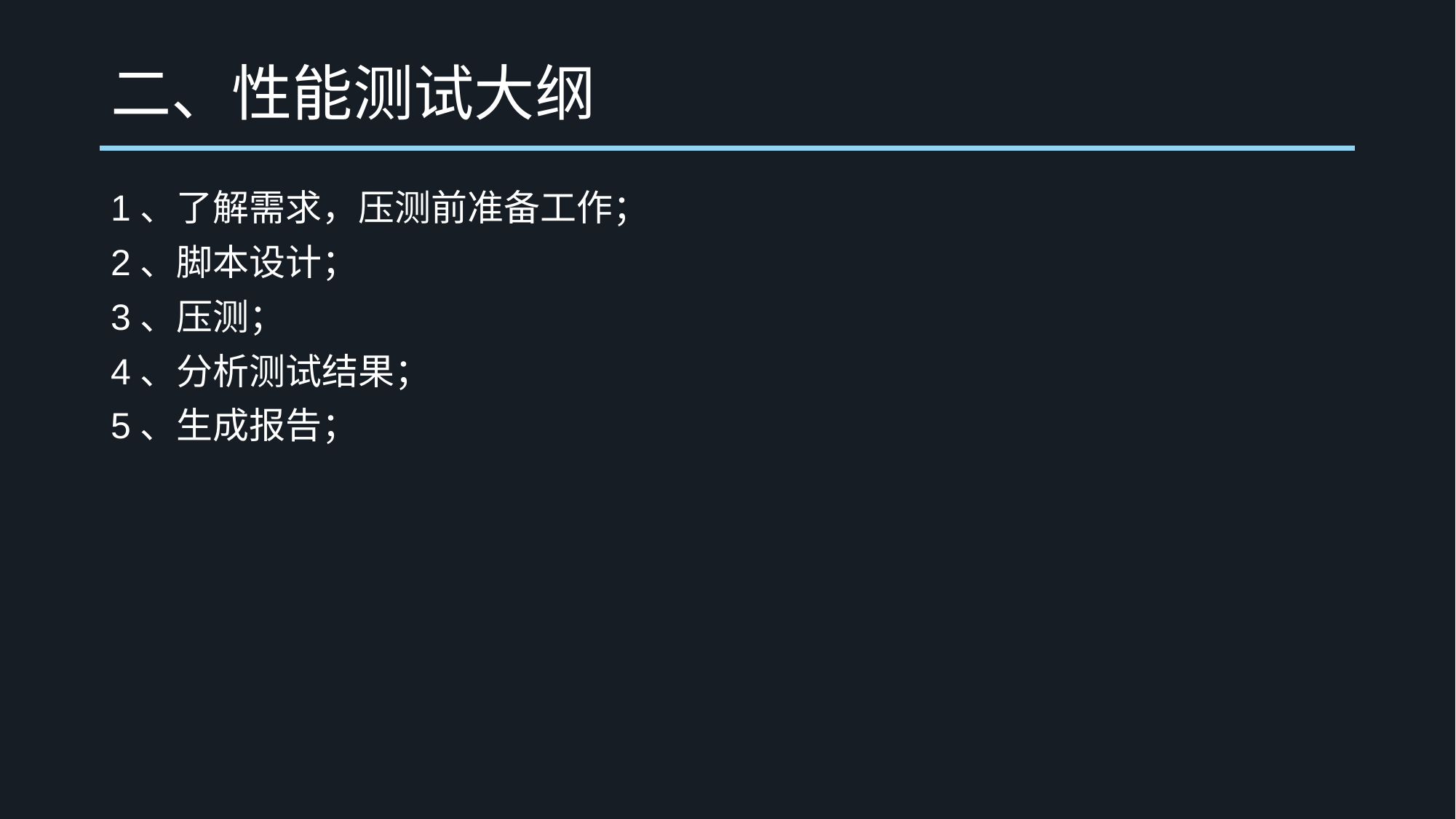

# 二、性能测试大纲
1、了解需求，压测前准备工作；
2、脚本设计；
3、压测；
4、分析测试结果；
5、生成报告；